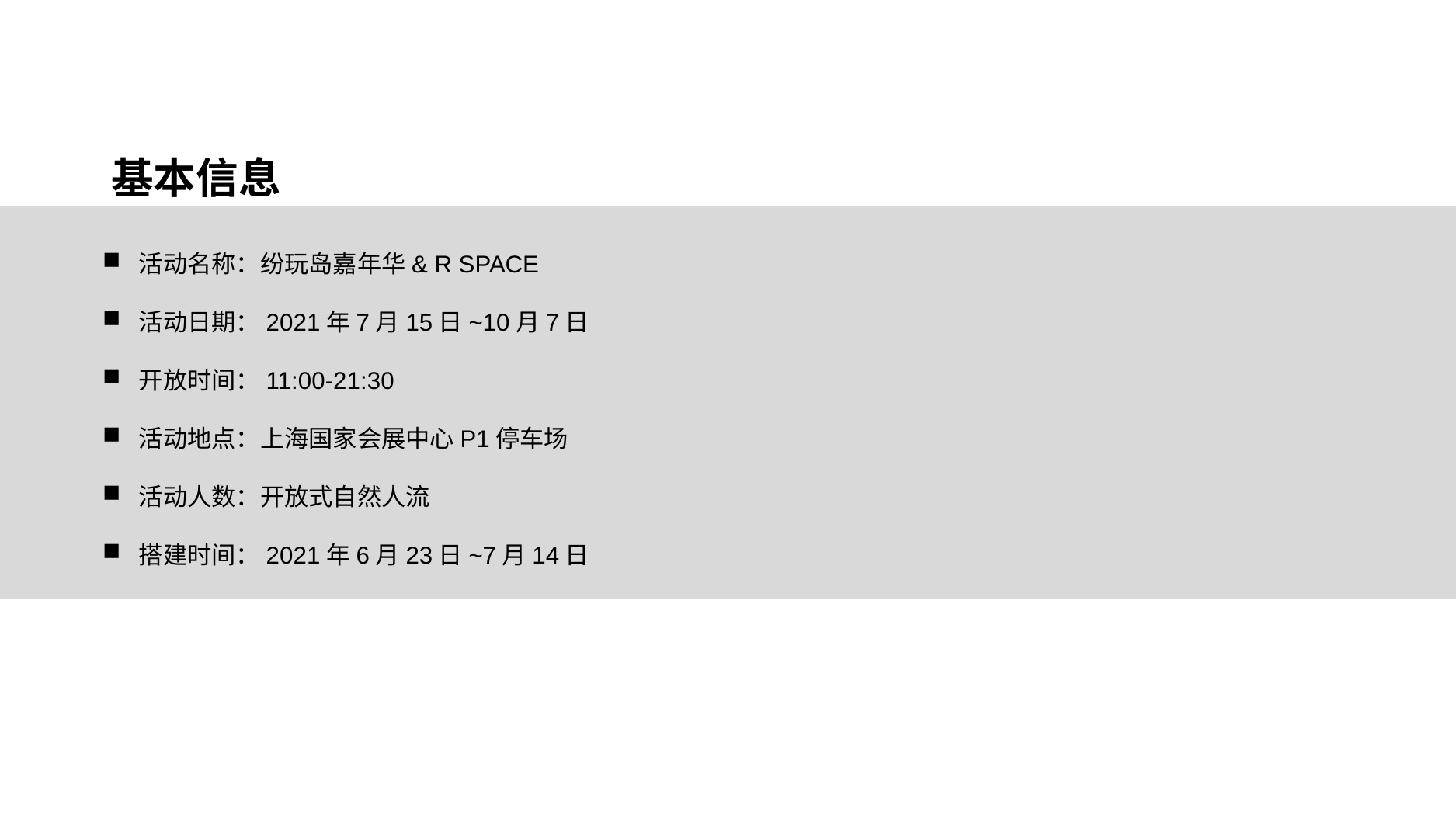

基本信息

活动名称：纷玩岛嘉年华& R SPACE
活动日期：2021年7月15日~10月7日
开放时间：11:00-21:30
活动地点：上海国家会展中心P1停车场
活动人数：开放式自然人流
搭建时间：2021年6月23日~7月14日